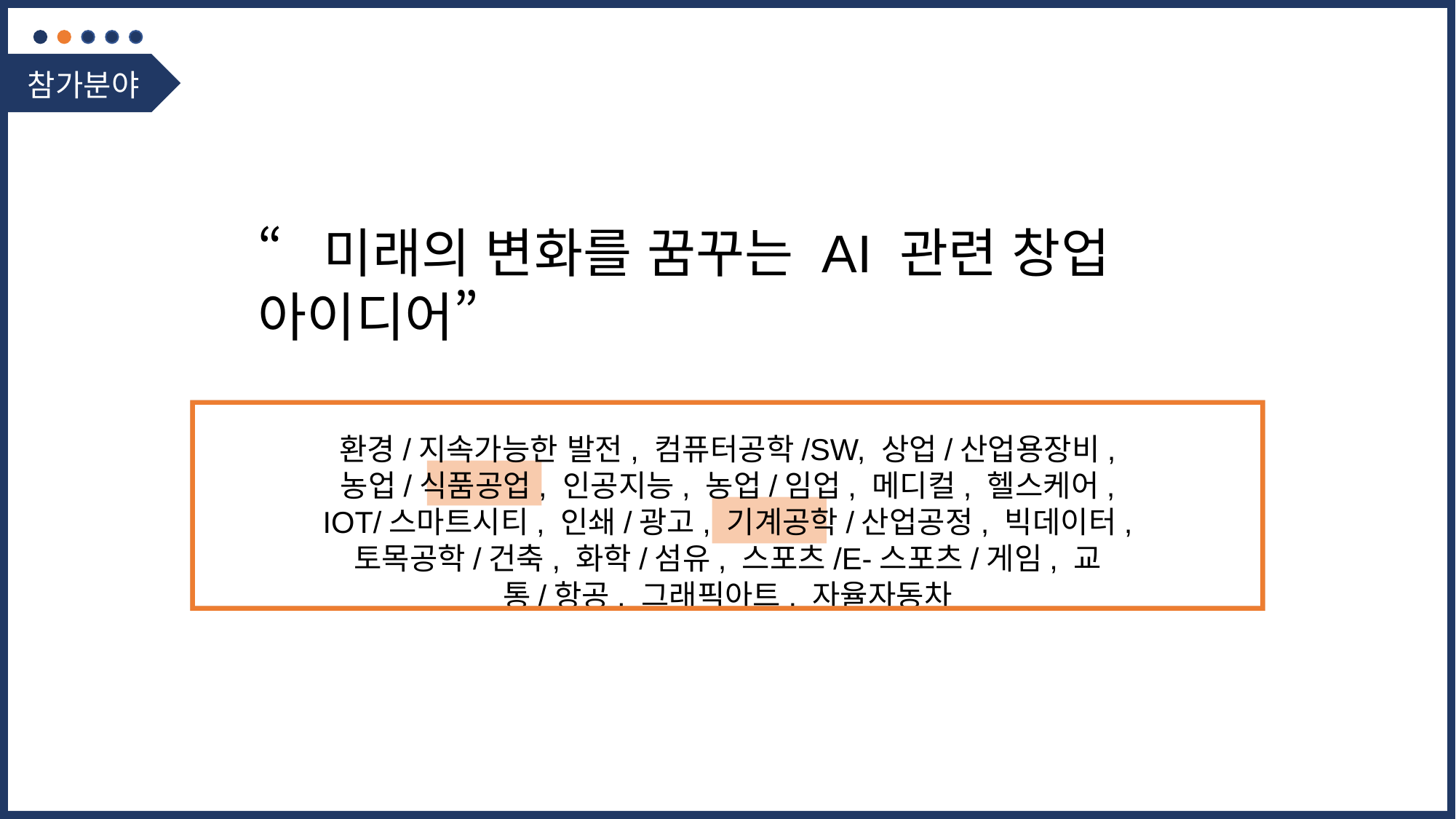

참가분야
“미래의 변화를 꿈꾸는 AI 관련 창업 아이디어”

환경/지속가능한 발전, 컴퓨터공학/SW, 상업/산업용장비, 농업/식품공업, 인공지능, 농업/임업, 메디컬, 헬스케어, IOT/스마트시티, 인쇄/광고, 기계공학/산업공정, 빅데이터, 토목공학/건축, 화학/섬유, 스포츠/E-스포츠/게임, 교통/항공, 그래픽아트, 자율자동차